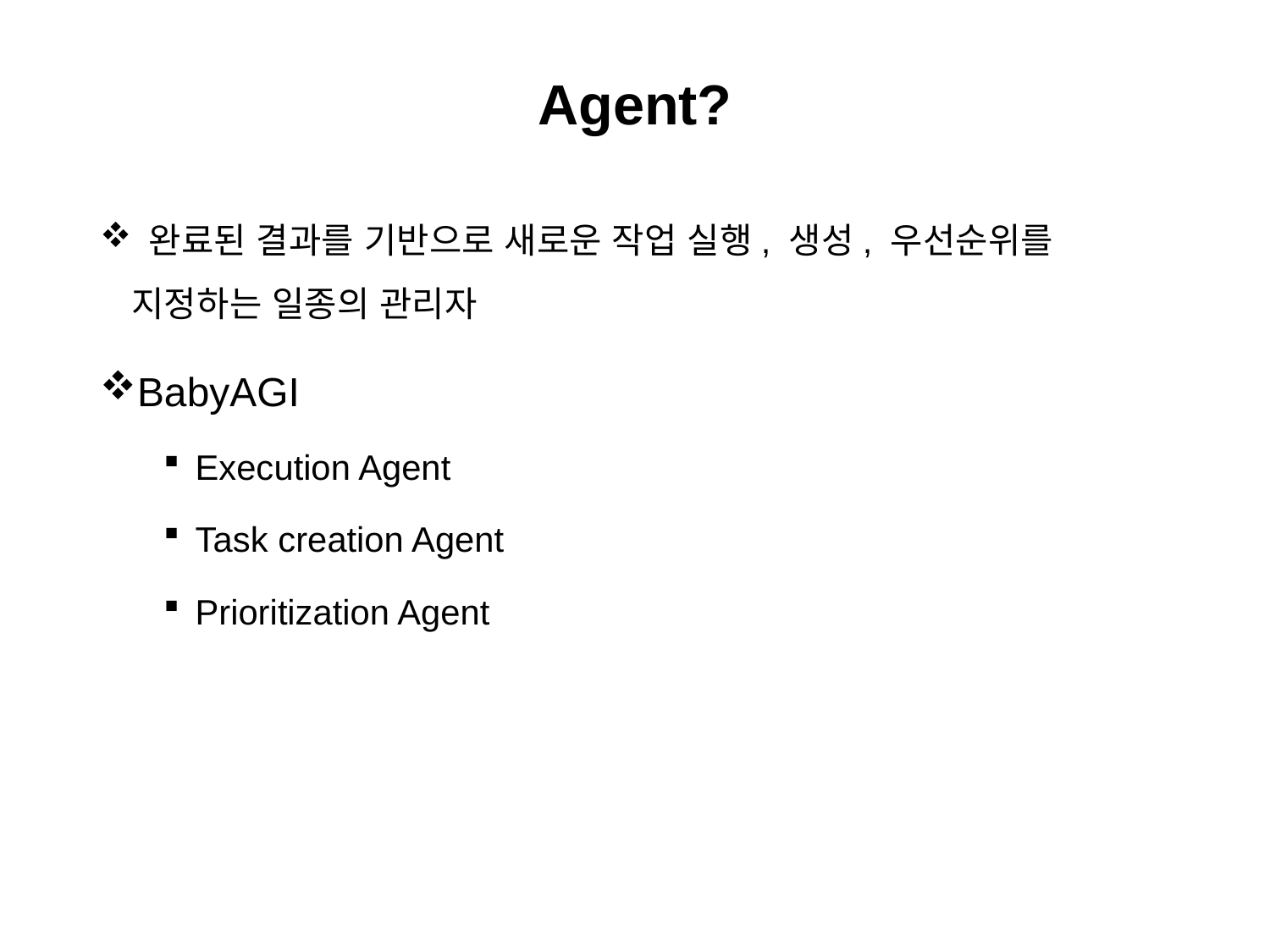

# Agent?
 완료된 결과를 기반으로 새로운 작업 실행, 생성, 우선순위를    지정하는 일종의 관리자
BabyAGI
Execution Agent
Task creation Agent
Prioritization Agent